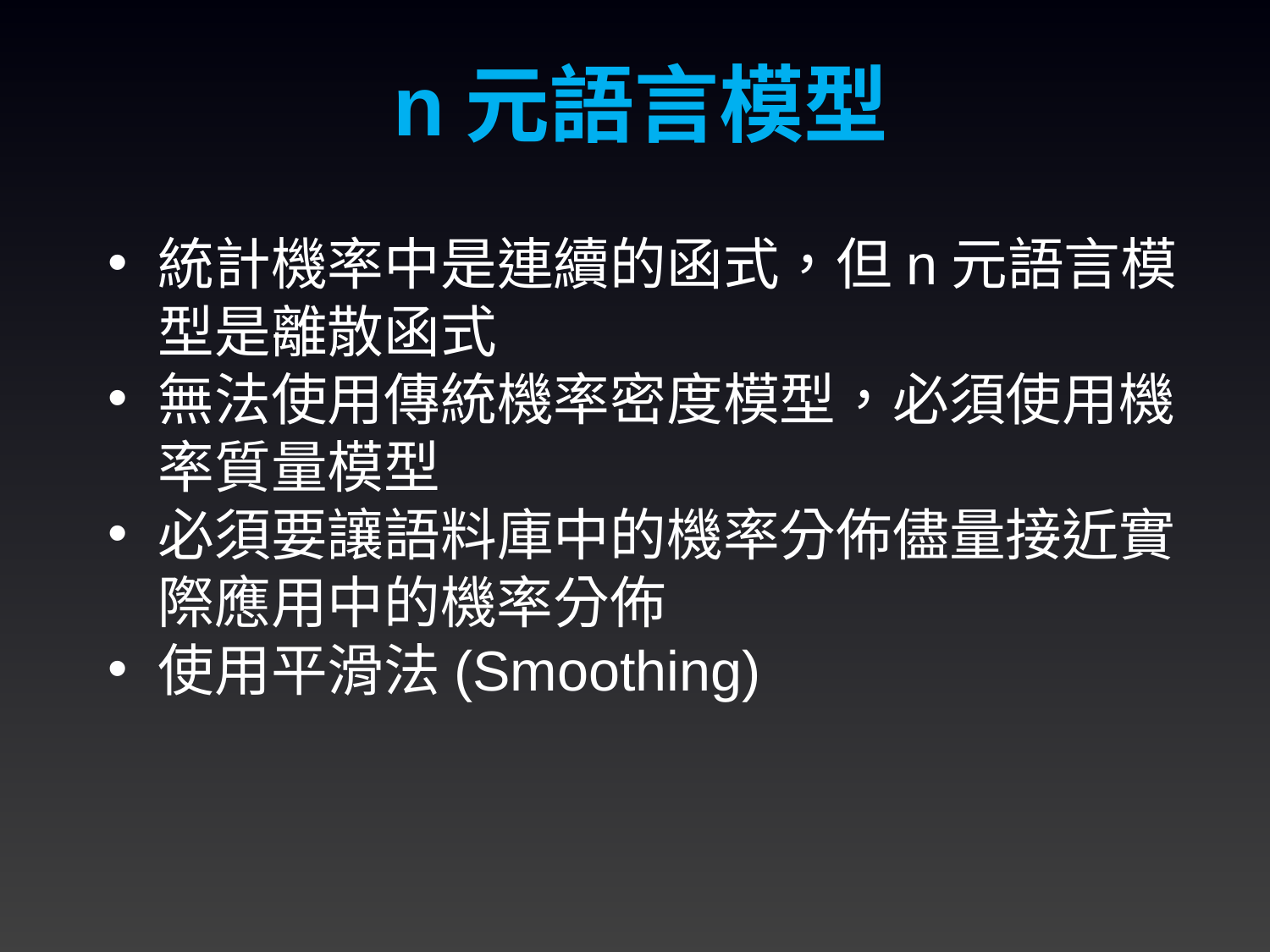

n元語言模型
統計機率中是連續的函式，但n元語言模型是離散函式
無法使用傳統機率密度模型，必須使用機率質量模型
必須要讓語料庫中的機率分佈儘量接近實際應用中的機率分佈
使用平滑法(Smoothing)